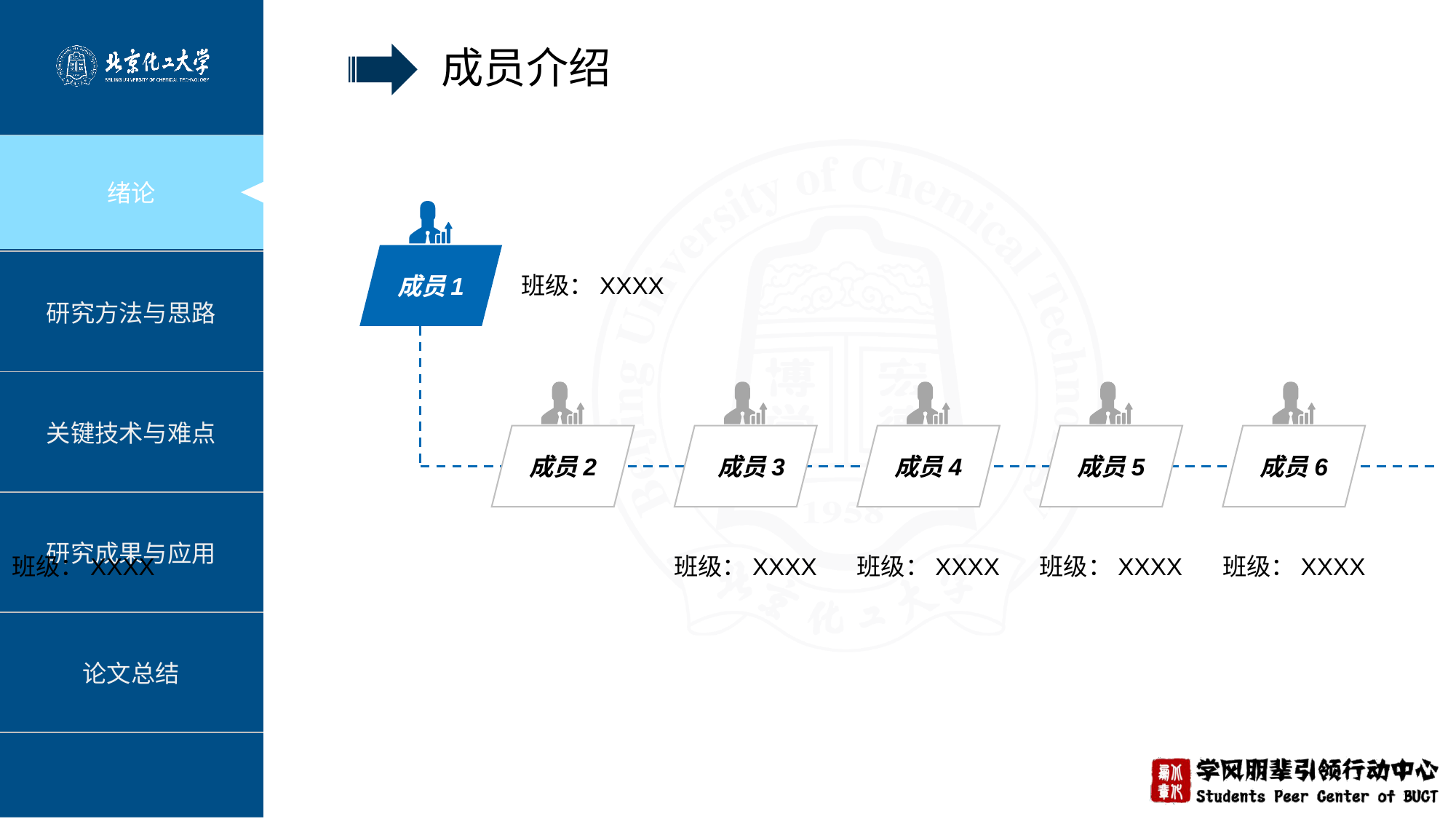

成员介绍

成员1

成员2
 成员3
成员4
成员5
成员6
班级：XXXX
班级：XXXX
班级：XXXX
班级：XXXX
班级：XXXX
班级：XXXX